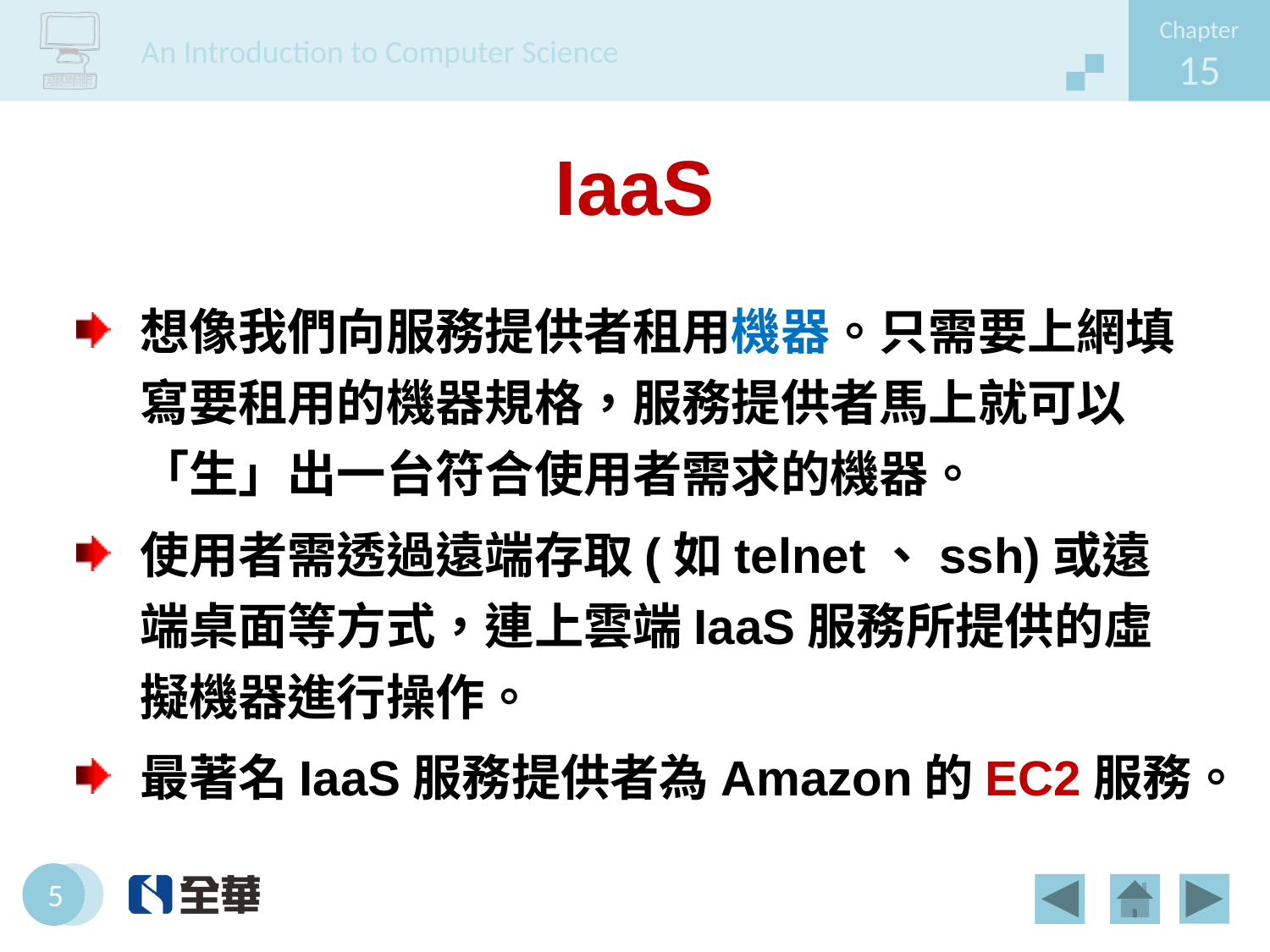

# IaaS
想像我們向服務提供者租用機器。只需要上網填寫要租用的機器規格，服務提供者馬上就可以「生」出一台符合使用者需求的機器。
使用者需透過遠端存取(如telnet、ssh)或遠端桌面等方式，連上雲端IaaS服務所提供的虛擬機器進行操作。
最著名IaaS服務提供者為Amazon的EC2服務。